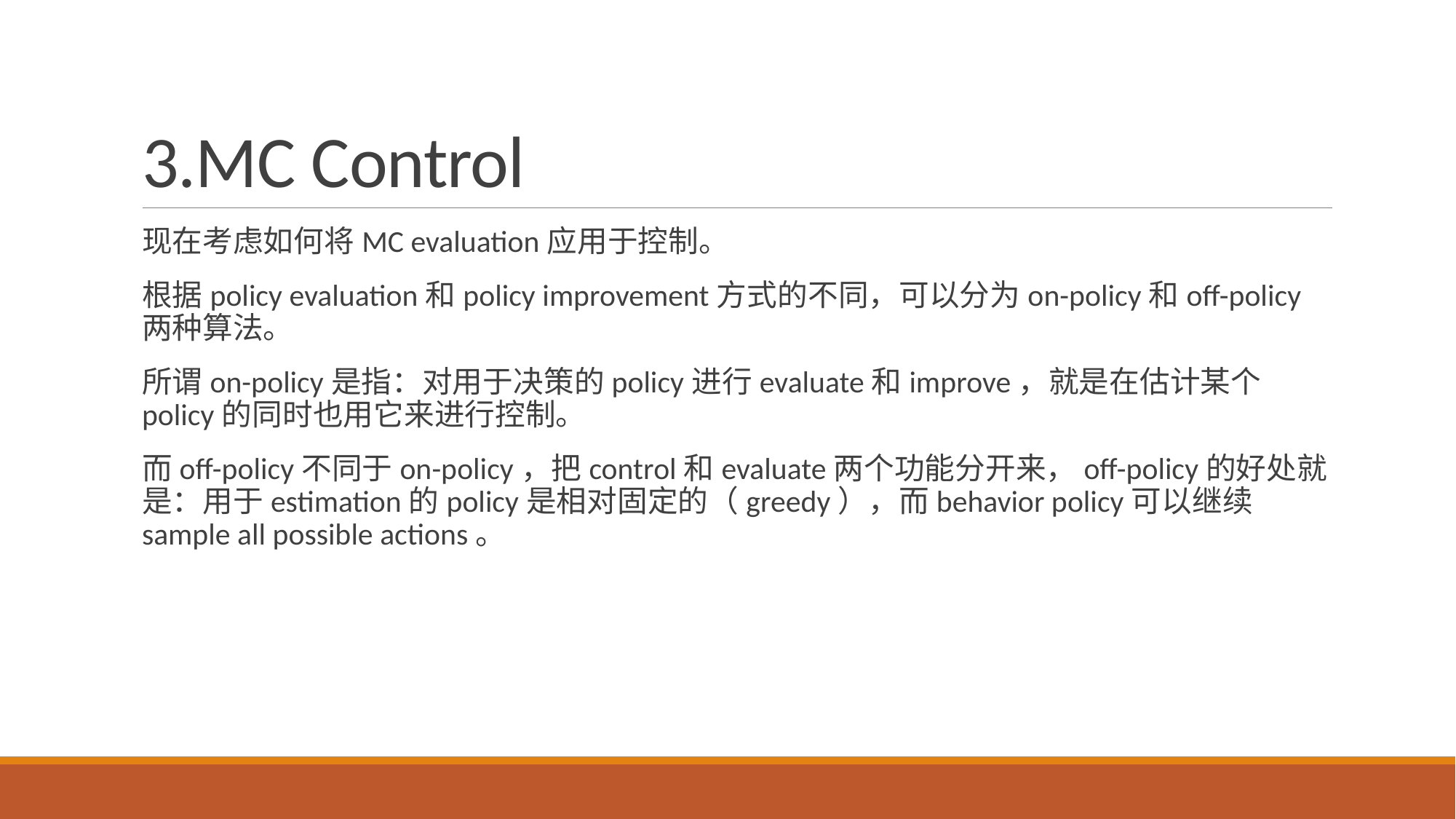

# 3.MC Control
现在考虑如何将MC evaluation应用于控制。
根据policy evaluation和policy improvement方式的不同，可以分为on-policy和off-policy两种算法。
所谓on-policy是指：对用于决策的policy进行evaluate和improve，就是在估计某个policy的同时也用它来进行控制。
而off-policy不同于on-policy，把control和evaluate两个功能分开来，off-policy的好处就是：用于estimation的policy是相对固定的（greedy），而behavior policy可以继续sample all possible actions。